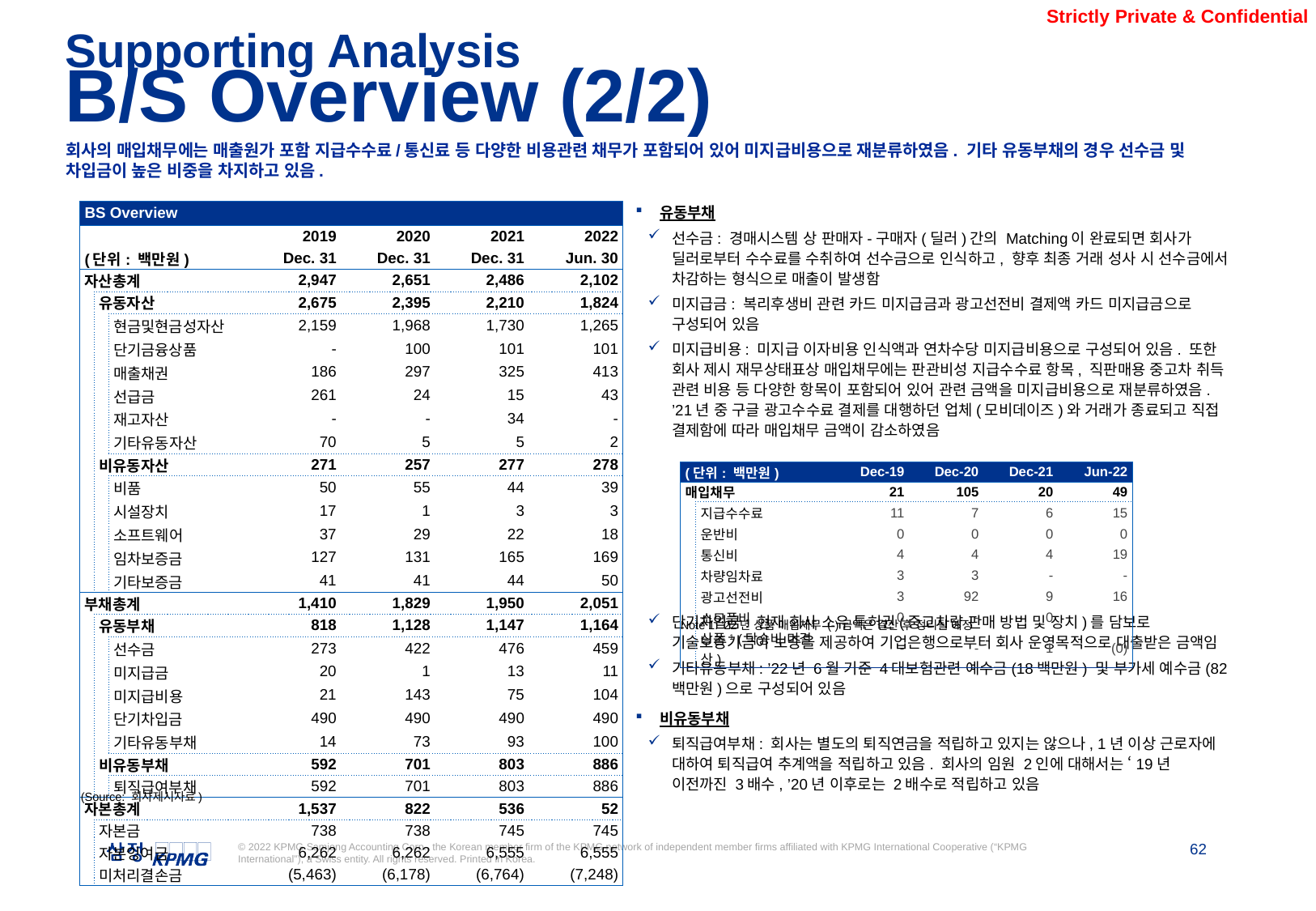

Supporting Analysis
B/S Overview (2/2)
회사의 매입채무에는 매출원가 포함 지급수수료/통신료 등 다양한 비용관련 채무가 포함되어 있어 미지급비용으로 재분류하였음. 기타 유동부채의 경우 선수금 및 차입금이 높은 비중을 차지하고 있음.
| BS Overview |  |  |  |  |  |  |
| --- | --- | --- | --- | --- | --- | --- |
|  |  |  | 2019 | 2020 | 2021 | 2022 |
| (단위: 백만원) |  |  | Dec. 31 | Dec. 31 | Dec. 31 | Jun. 30 |
| 자산총계 |  |  | 2,947 | 2,651 | 2,486 | 2,102 |
|  | 유동자산 |  | 2,675 | 2,395 | 2,210 | 1,824 |
|  |  | 현금및현금성자산 | 2,159 | 1,968 | 1,730 | 1,265 |
|  |  | 단기금융상품 | - | 100 | 101 | 101 |
|  |  | 매출채권 | 186 | 297 | 325 | 413 |
|  |  | 선급금 | 261 | 24 | 15 | 43 |
|  |  | 재고자산 | - | - | 34 | - |
|  |  | 기타유동자산 | 70 | 5 | 5 | 2 |
|  | 비유동자산 |  | 271 | 257 | 277 | 278 |
|  |  | 비품 | 50 | 55 | 44 | 39 |
|  |  | 시설장치 | 17 | 1 | 3 | 3 |
|  |  | 소프트웨어 | 37 | 29 | 22 | 18 |
|  |  | 임차보증금 | 127 | 131 | 165 | 169 |
|  |  | 기타보증금 | 41 | 41 | 44 | 50 |
| 부채총계 |  |  | 1,410 | 1,829 | 1,950 | 2,051 |
|  | 유동부채 |  | 818 | 1,128 | 1,147 | 1,164 |
|  |  | 선수금 | 273 | 422 | 476 | 459 |
|  |  | 미지급금 | 20 | 1 | 13 | 11 |
|  |  | 미지급비용 | 21 | 143 | 75 | 104 |
|  |  | 단기차입금 | 490 | 490 | 490 | 490 |
|  |  | 기타유동부채 | 14 | 73 | 93 | 100 |
|  | 비유동부채 |  | 592 | 701 | 803 | 886 |
|  |  | 퇴직급여부채 | 592 | 701 | 803 | 886 |
| 자본총계 |  |  | 1,537 | 822 | 536 | 52 |
|  | 자본금 |  | 738 | 738 | 745 | 745 |
|  | 자본잉여금 |  | 6,262 | 6,262 | 6,555 | 6,555 |
|  | 미처리결손금 |  | (5,463) | (6,178) | (6,764) | (7,248) |
유동부채
선수금: 경매시스템 상 판매자-구매자(딜러)간의 Matching이 완료되면 회사가 딜러로부터 수수료를 수취하여 선수금으로 인식하고, 향후 최종 거래 성사 시 선수금에서 차감하는 형식으로 매출이 발생함
미지급금: 복리후생비 관련 카드 미지급금과 광고선전비 결제액 카드 미지급금으로 구성되어 있음
미지급비용: 미지급 이자비용 인식액과 연차수당 미지급비용으로 구성되어 있음. 또한 회사 제시 재무상태표상 매입채무에는 판관비성 지급수수료 항목, 직판매용 중고차 취득 관련 비용 등 다양한 항목이 포함되어 있어 관련 금액을 미지급비용으로 재분류하였음. ’21년 중 구글 광고수수료 결제를 대행하던 업체(모비데이즈)와 거래가 종료되고 직접 결제함에 따라 매입채무 금액이 감소하였음

단기차입금: 현재 회사 소유 특허권(중고차량 판매 방법 및 장치)를 담보로 기술보증기금이 보증을 제공하여 기업은행으로부터 회사 운영목적으로 대출받은 금액임
기타유동부채: ’22년 6월 기준 4대보험관련 예수금(18백만원) 및 부가세 예수금(82백만원)으로 구성되어 있음
비유동부채
퇴직급여부채: 회사는 별도의 퇴직연금을 적립하고 있지는 않으나, 1년 이상 근로자에 대하여 퇴직급여 추계액을 적립하고 있음. 회사의 임원 2인에 대해서는 ‘19년 이전까진 3배수, ’20년 이후로는 2배수로 적립하고 있음
| (단위: 백만원) |  | Dec-19 | Dec-20 | Dec-21 | Jun-22 |
| --- | --- | --- | --- | --- | --- |
| 매입채무 |  | 21 | 105 | 20 | 49 |
|  | 지급수수료 | 11 | 7 | 6 | 15 |
|  | 운반비 | 0 | 0 | 0 | 0 |
|  | 통신비 | 4 | 4 | 4 | 19 |
|  | 차량임차료 | 3 | 3 | - | - |
|  | 광고선전비 | 3 | 92 | 9 | 16 |
|  | 소모품비 | 0 | - | 0 | - |
|  | 상품1 (탁송비 미결산) | - | - | 1 | (0) |
Note 1: ’22년 상품 매입채무 (-)금액은 결산 후 정리될 예정
(Source: 회사제시자료)